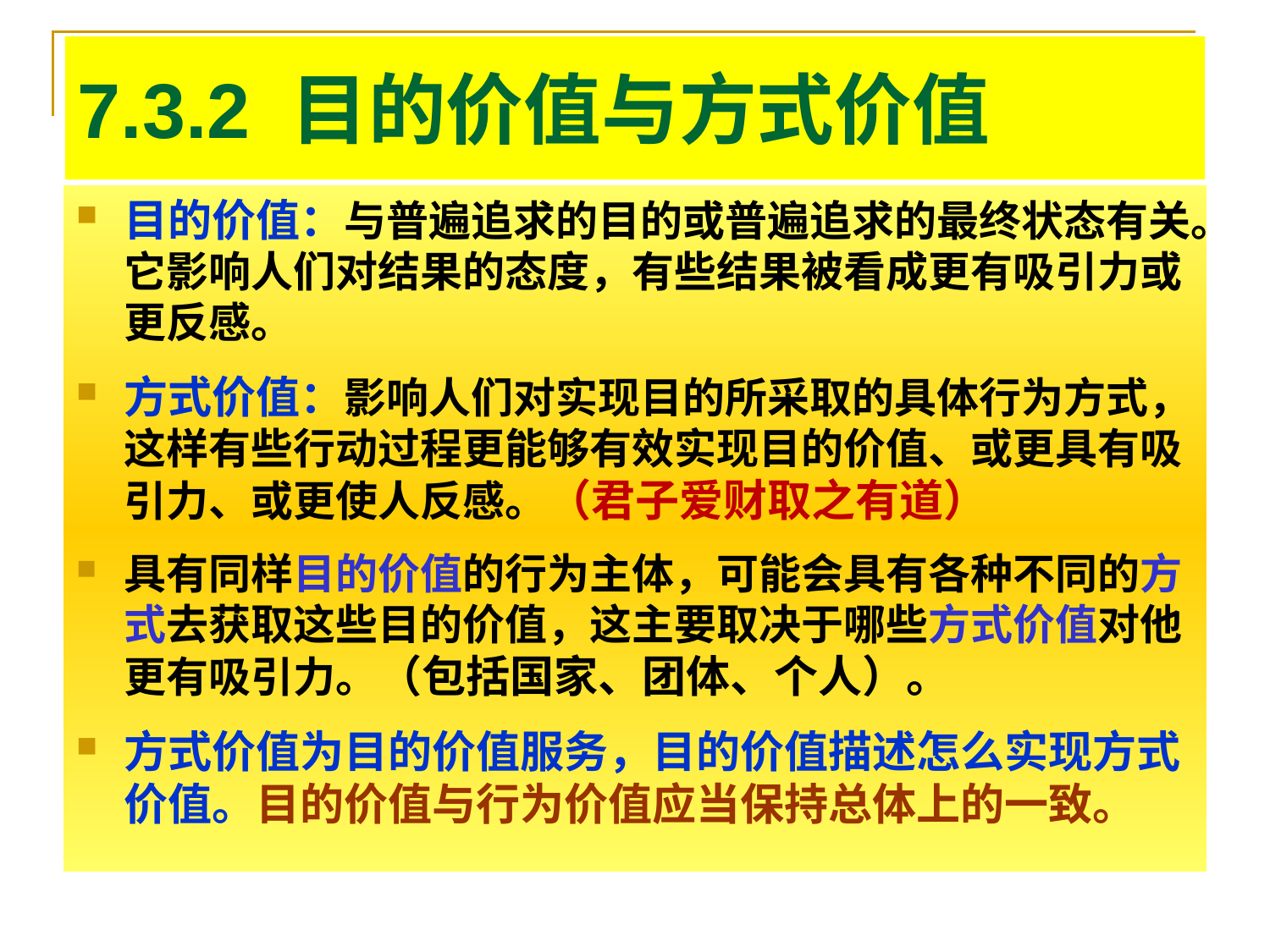

# 7.3.2 目的价值与方式价值
目的价值：与普遍追求的目的或普遍追求的最终状态有关。它影响人们对结果的态度，有些结果被看成更有吸引力或更反感。
方式价值：影响人们对实现目的所采取的具体行为方式，这样有些行动过程更能够有效实现目的价值、或更具有吸引力、或更使人反感。（君子爱财取之有道）
具有同样目的价值的行为主体，可能会具有各种不同的方式去获取这些目的价值，这主要取决于哪些方式价值对他更有吸引力。（包括国家、团体、个人）。
方式价值为目的价值服务，目的价值描述怎么实现方式价值。目的价值与行为价值应当保持总体上的一致。
23